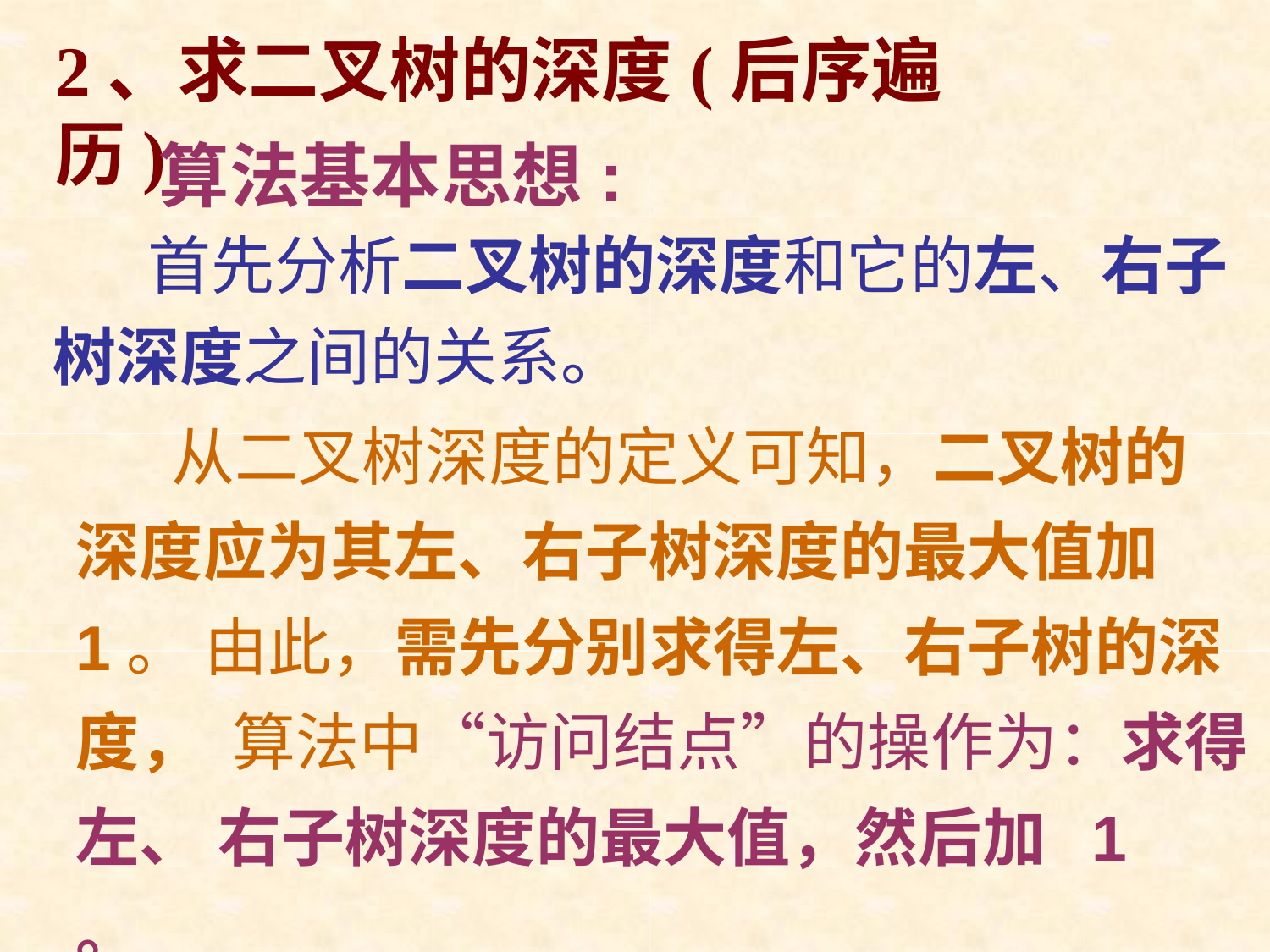

# 2、求二叉树的深度(后序遍历)
算法基本思想:
首先分析二叉树的深度和它的左、右子
树深度之间的关系。
从二叉树深度的定义可知，二叉树的 深度应为其左、右子树深度的最大值加1。 由此，需先分别求得左、右子树的深度，  算法中“访问结点”的操作为：求得左、 右子树深度的最大值，然后加	1	。